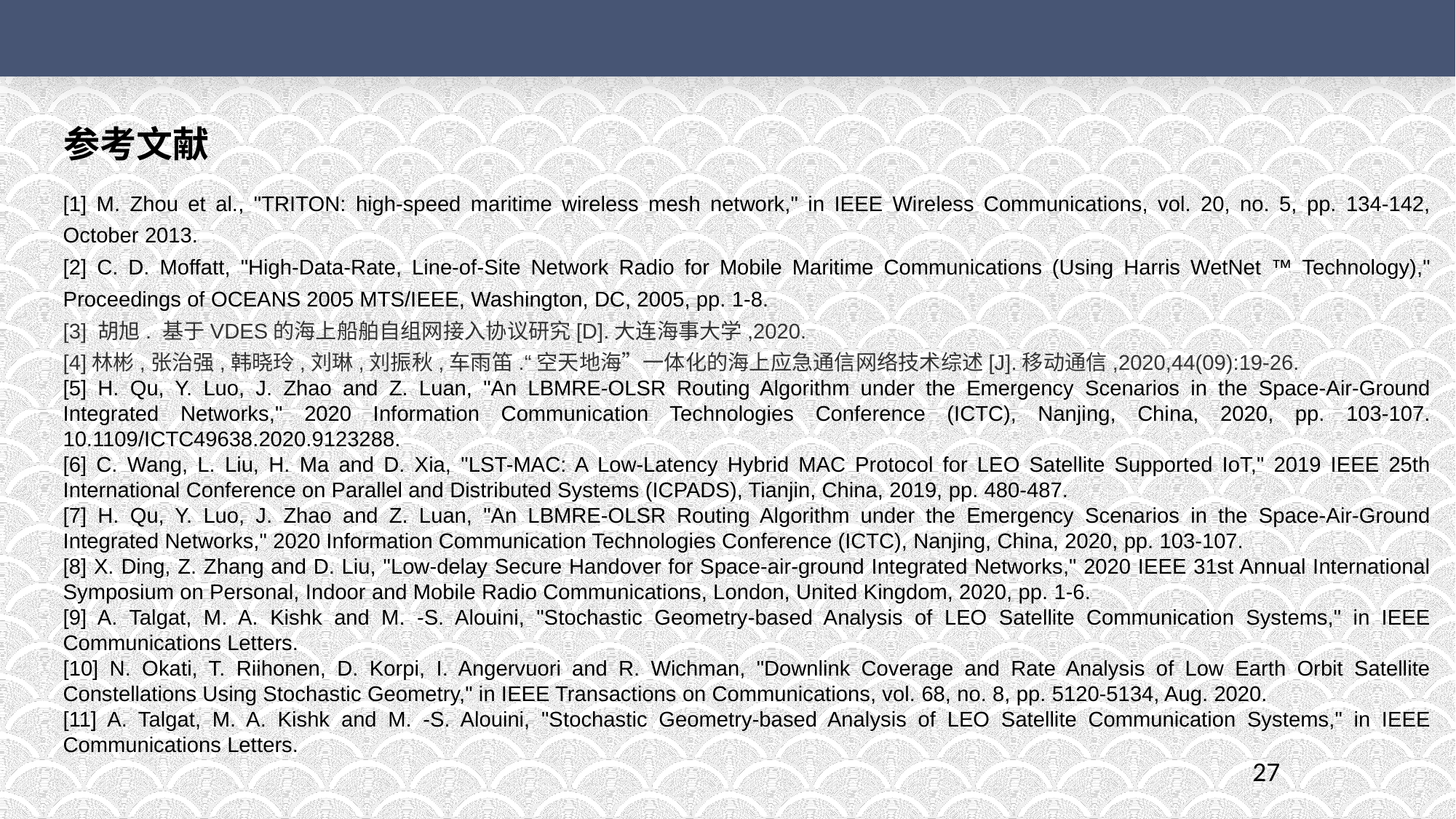

参考文献
[1] M. Zhou et al., "TRITON: high-speed maritime wireless mesh network," in IEEE Wireless Communications, vol. 20, no. 5, pp. 134-142, October 2013.
[2] C. D. Moffatt, "High-Data-Rate, Line-of-Site Network Radio for Mobile Maritime Communications (Using Harris WetNet ™ Technology)," Proceedings of OCEANS 2005 MTS/IEEE, Washington, DC, 2005, pp. 1-8.
[3] 胡旭. 基于VDES的海上船舶自组网接入协议研究[D].大连海事大学,2020.
[4]林彬,张治强,韩晓玲,刘琳,刘振秋,车雨笛.“空天地海”一体化的海上应急通信网络技术综述[J].移动通信,2020,44(09):19-26.
[5] H. Qu, Y. Luo, J. Zhao and Z. Luan, "An LBMRE-OLSR Routing Algorithm under the Emergency Scenarios in the Space-Air-Ground Integrated Networks," 2020 Information Communication Technologies Conference (ICTC), Nanjing, China, 2020, pp. 103-107. 10.1109/ICTC49638.2020.9123288.
[6] C. Wang, L. Liu, H. Ma and D. Xia, "LST-MAC: A Low-Latency Hybrid MAC Protocol for LEO Satellite Supported IoT," 2019 IEEE 25th International Conference on Parallel and Distributed Systems (ICPADS), Tianjin, China, 2019, pp. 480-487.
[7] H. Qu, Y. Luo, J. Zhao and Z. Luan, "An LBMRE-OLSR Routing Algorithm under the Emergency Scenarios in the Space-Air-Ground Integrated Networks," 2020 Information Communication Technologies Conference (ICTC), Nanjing, China, 2020, pp. 103-107.
[8] X. Ding, Z. Zhang and D. Liu, "Low-delay Secure Handover for Space-air-ground Integrated Networks," 2020 IEEE 31st Annual International Symposium on Personal, Indoor and Mobile Radio Communications, London, United Kingdom, 2020, pp. 1-6.
[9] A. Talgat, M. A. Kishk and M. -S. Alouini, "Stochastic Geometry-based Analysis of LEO Satellite Communication Systems," in IEEE Communications Letters.
[10] N. Okati, T. Riihonen, D. Korpi, I. Angervuori and R. Wichman, "Downlink Coverage and Rate Analysis of Low Earth Orbit Satellite Constellations Using Stochastic Geometry," in IEEE Transactions on Communications, vol. 68, no. 8, pp. 5120-5134, Aug. 2020.
[11] A. Talgat, M. A. Kishk and M. -S. Alouini, "Stochastic Geometry-based Analysis of LEO Satellite Communication Systems," in IEEE Communications Letters.
27